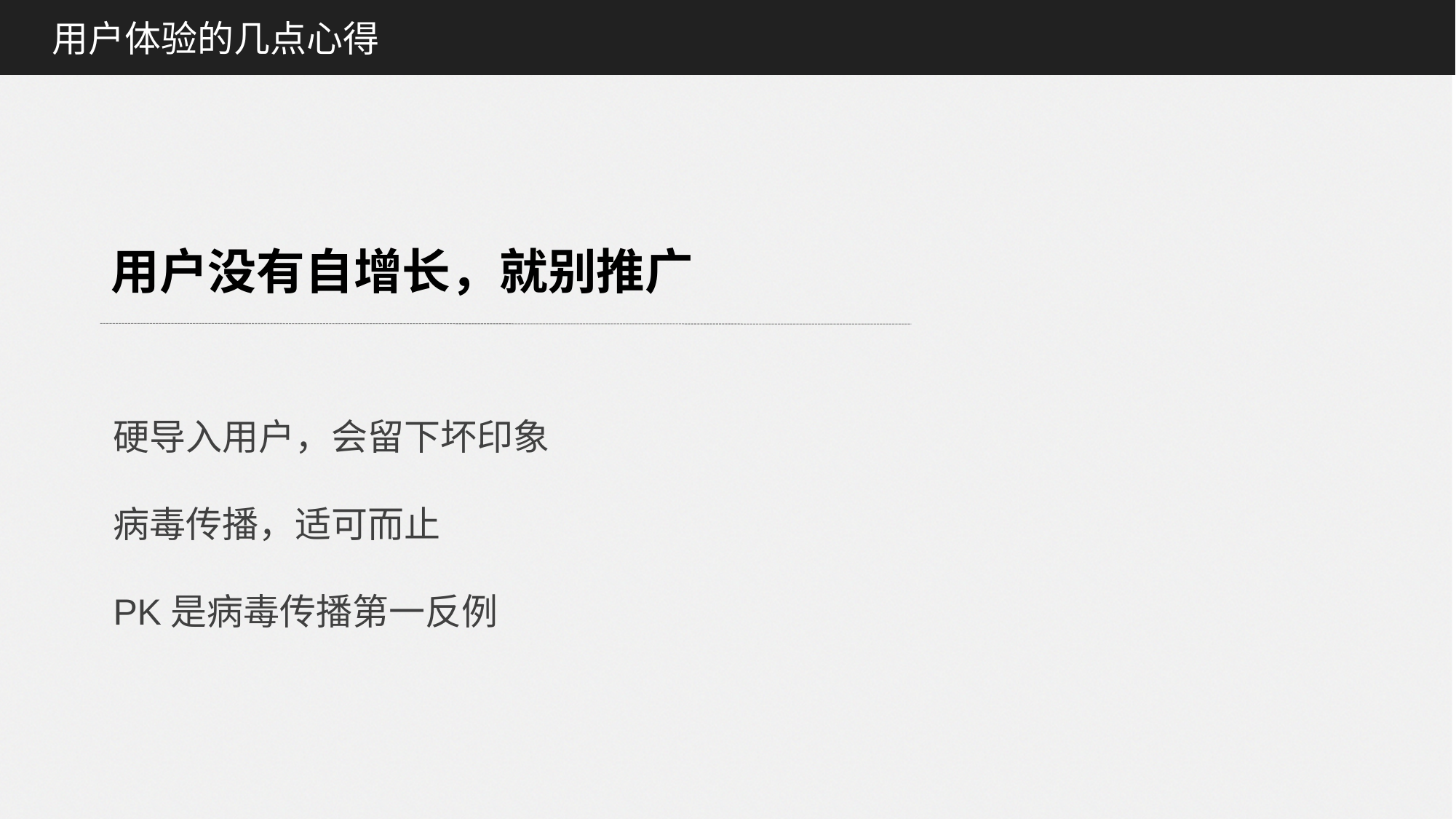

用户体验的几点心得

用户没有自增长，就别推广
硬导入用户，会留下坏印象

病毒传播，适可而止

PK是病毒传播第一反例